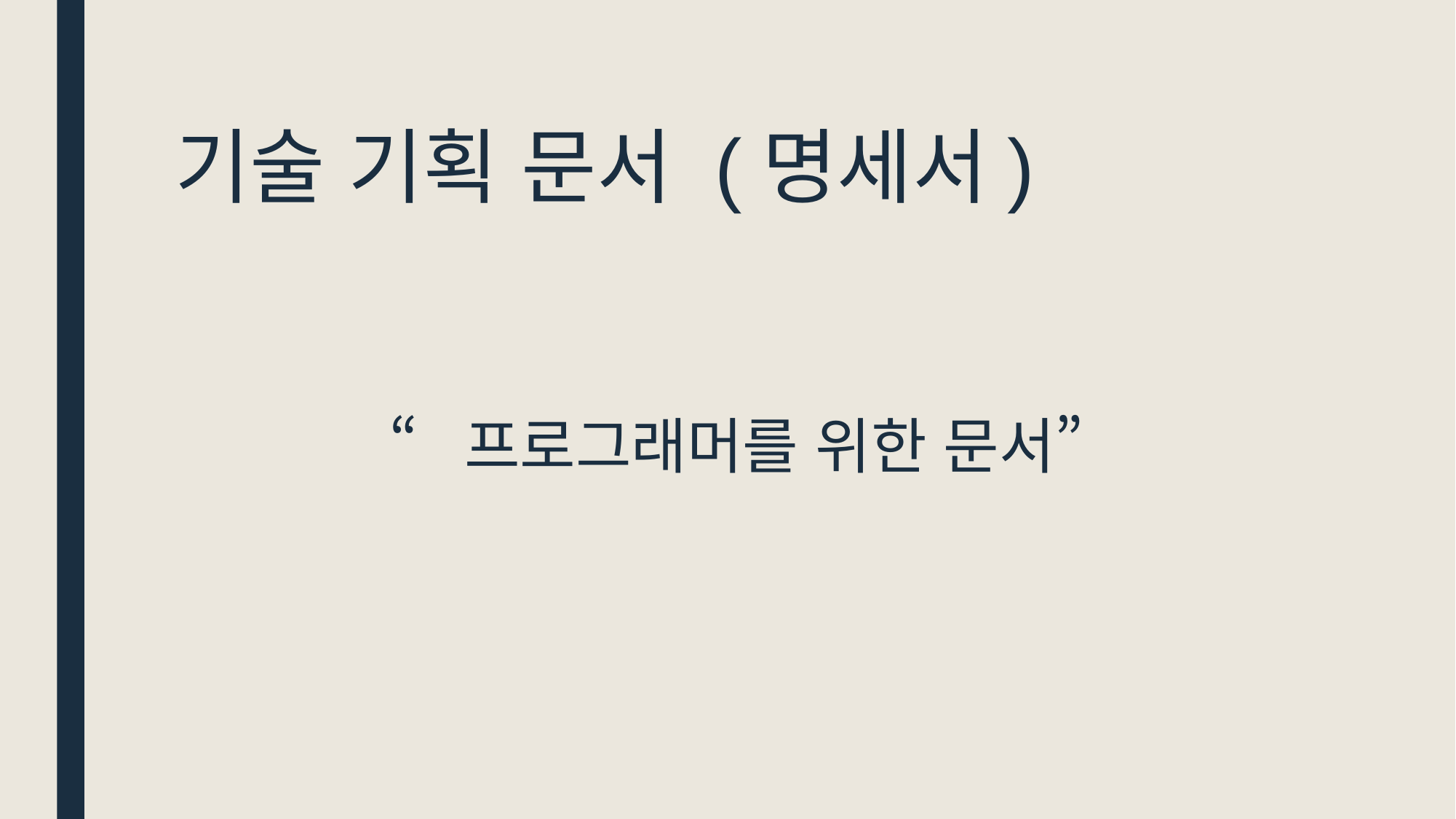

# 기술 기획 문서 (명세서)

“프로그래머를 위한 문서”